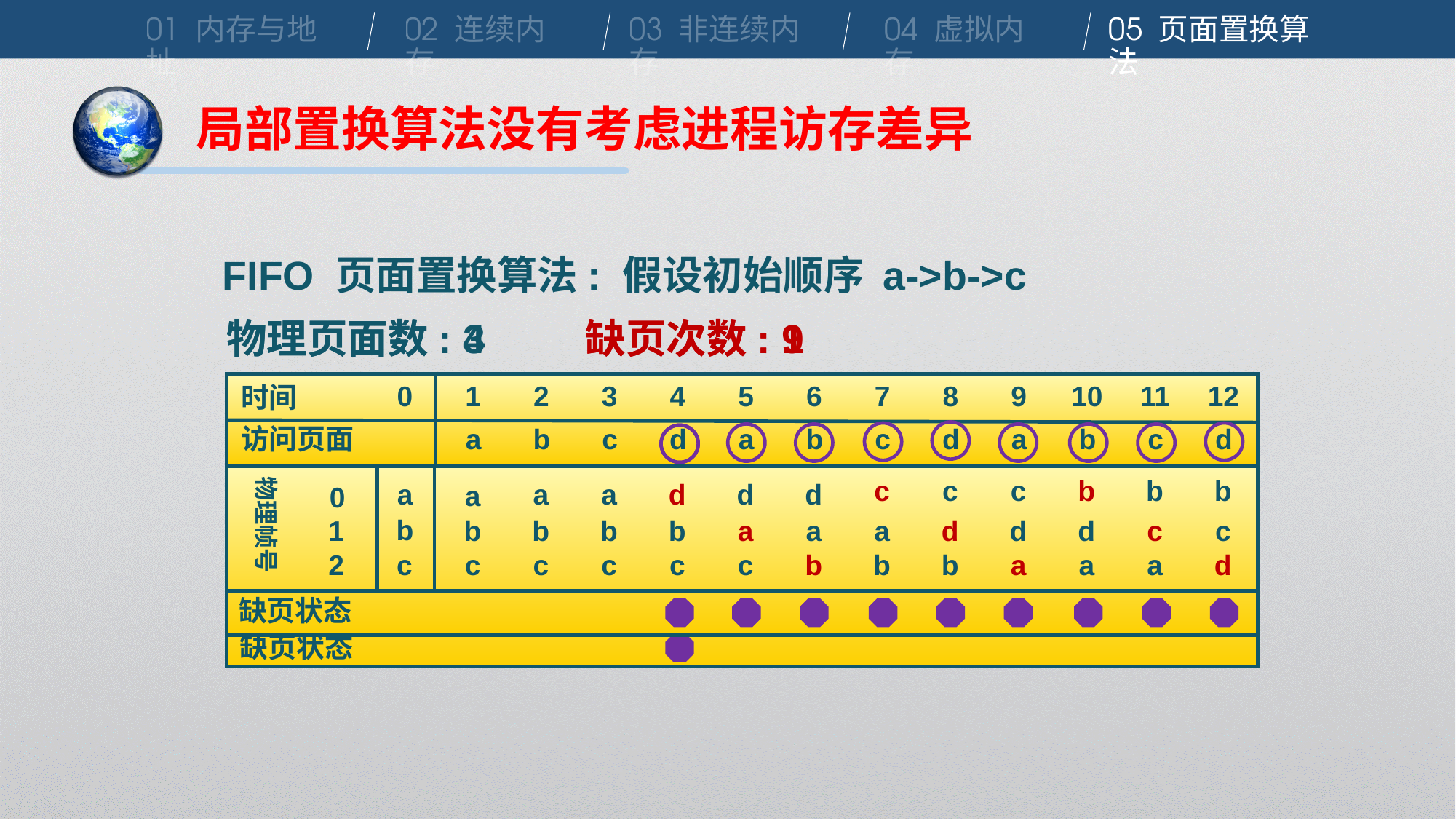

01 内存与地址
02 连续内存
03 非连续内存
04 虚拟内存
05 页面置换算法
局部置换算法没有考虑进程访存差异

FIFO 页面置换算法: 假设初始顺序 a->b->c
物理页面数: 3
物理页面数: 4
缺页次数: 9
缺页次数: 1
0
1
2
3
4
5
6
7
8
9
10
11
12

时间
访问页面
a
b
c
d
a
b
c
d
a
b
c
d

c
c
c
b
b
b
物理帧号
a
a
a
d
d
d
a
0
b
1
b
b
b
b
a
a
a
d
d
d
c
c
2
c
c
c
c
c
c
b
b
b
a
a
a
d
缺页状态

a
a
a
a
a
a
a
a
a
a
a
a
a

0
物理帧号
1
b
b
b
b
b
b
b
b
b
b
b
b
b
2
c
c
c
c
c
c
c
c
c
c
c
c
c
3
-
d
d
d
d
d
d
d
d
d
缺页状态